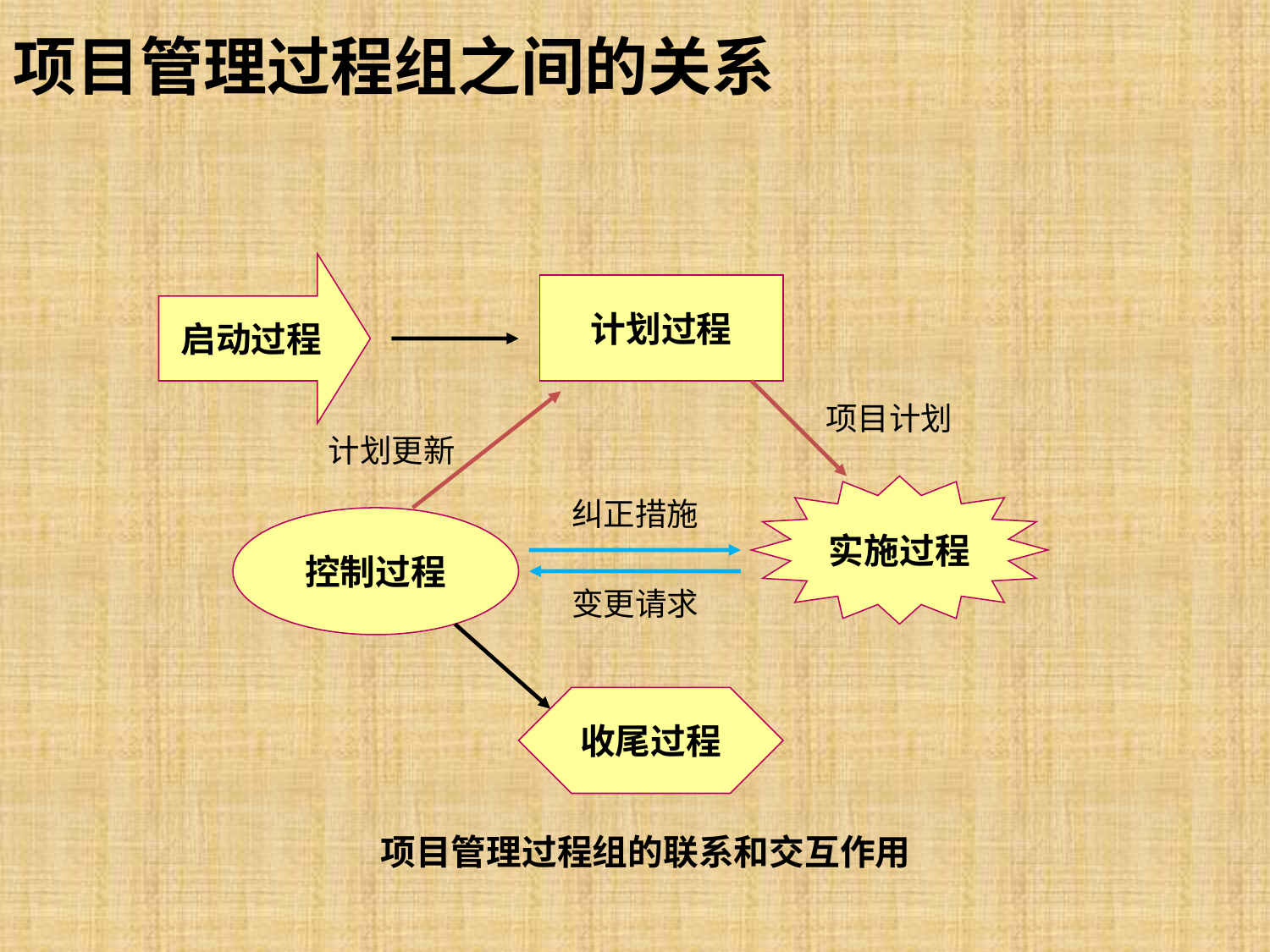

# 项目管理过程组之间的关系
启动过程
计划过程

项目计划
计划更新
实施过程
纠正措施
控制过程

变更请求

收尾过程
项目管理过程组的联系和交互作用